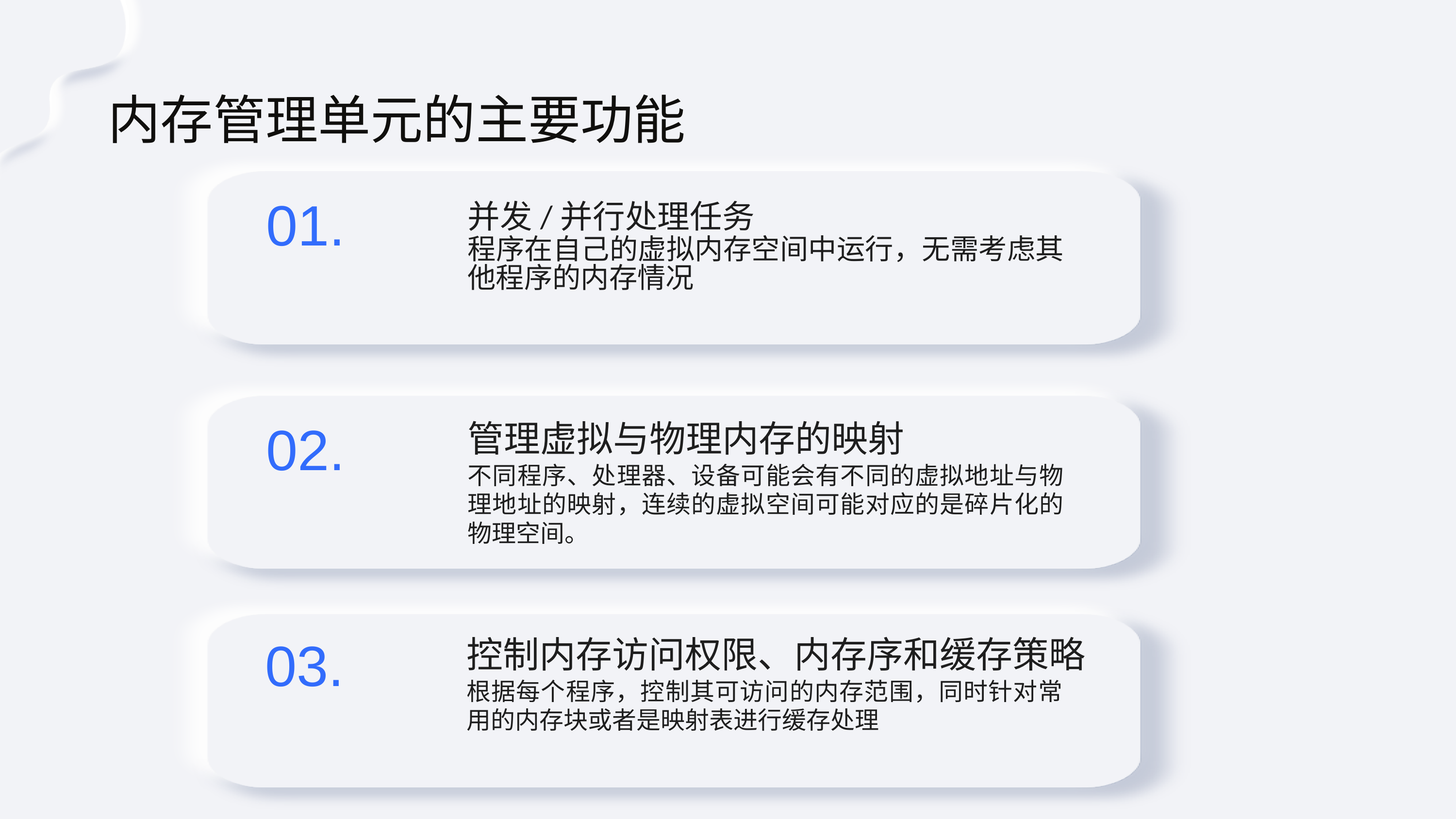

内存管理单元的主要功能

01.
并发/并行处理任务
程序在自己的虚拟内存空间中运行，无需考虑其他程序的内存情况

02.
管理虚拟与物理内存的映射
不同程序、处理器、设备可能会有不同的虚拟地址与物理地址的映射，连续的虚拟空间可能对应的是碎片化的物理空间。

03.
控制内存访问权限、内存序和缓存策略
根据每个程序，控制其可访问的内存范围，同时针对常用的内存块或者是映射表进行缓存处理